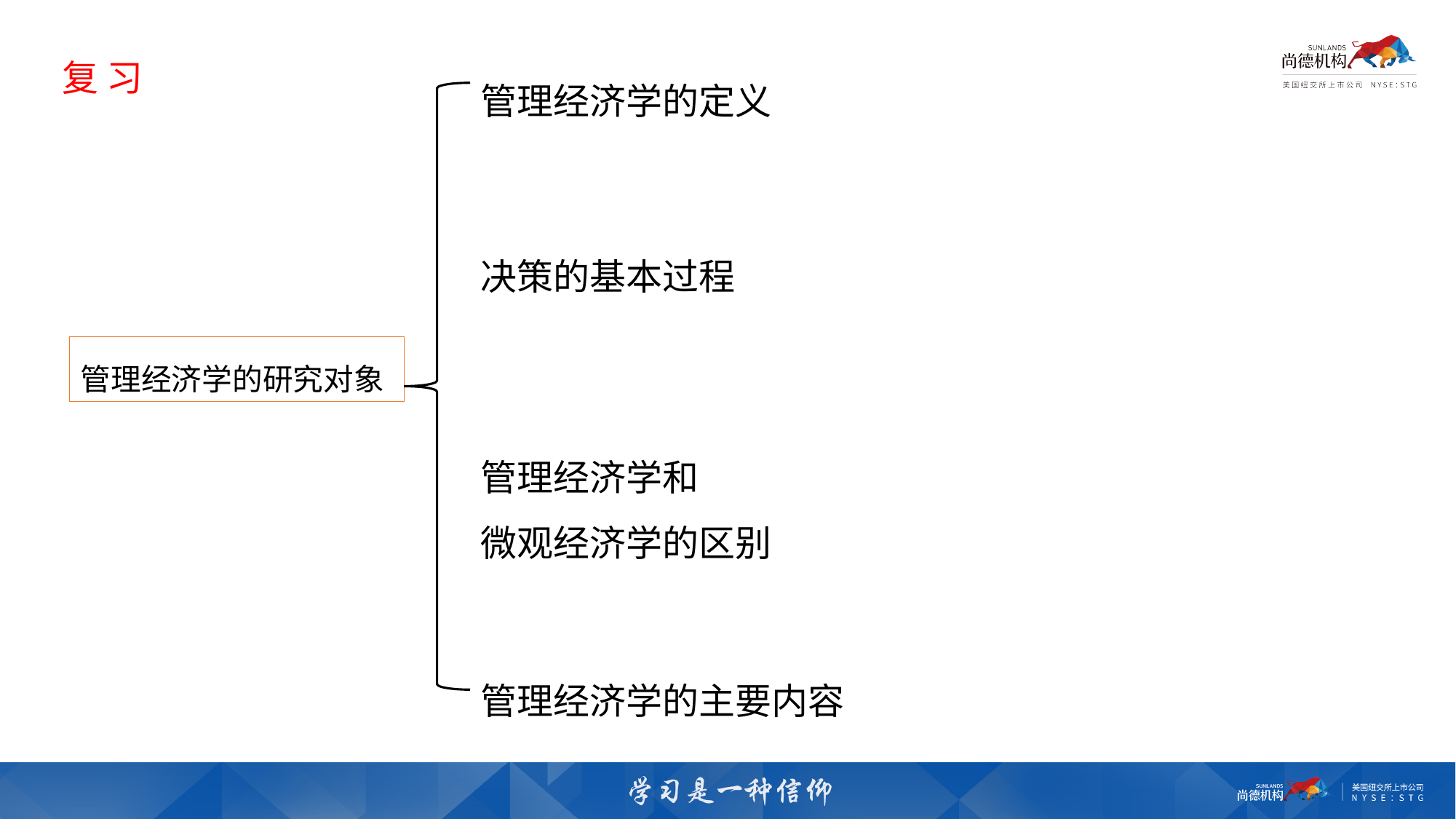

复 习
管理经济学的定义

决策的基本过程
管理经济学的研究对象
管理经济学和
微观经济学的区别
管理经济学的主要内容